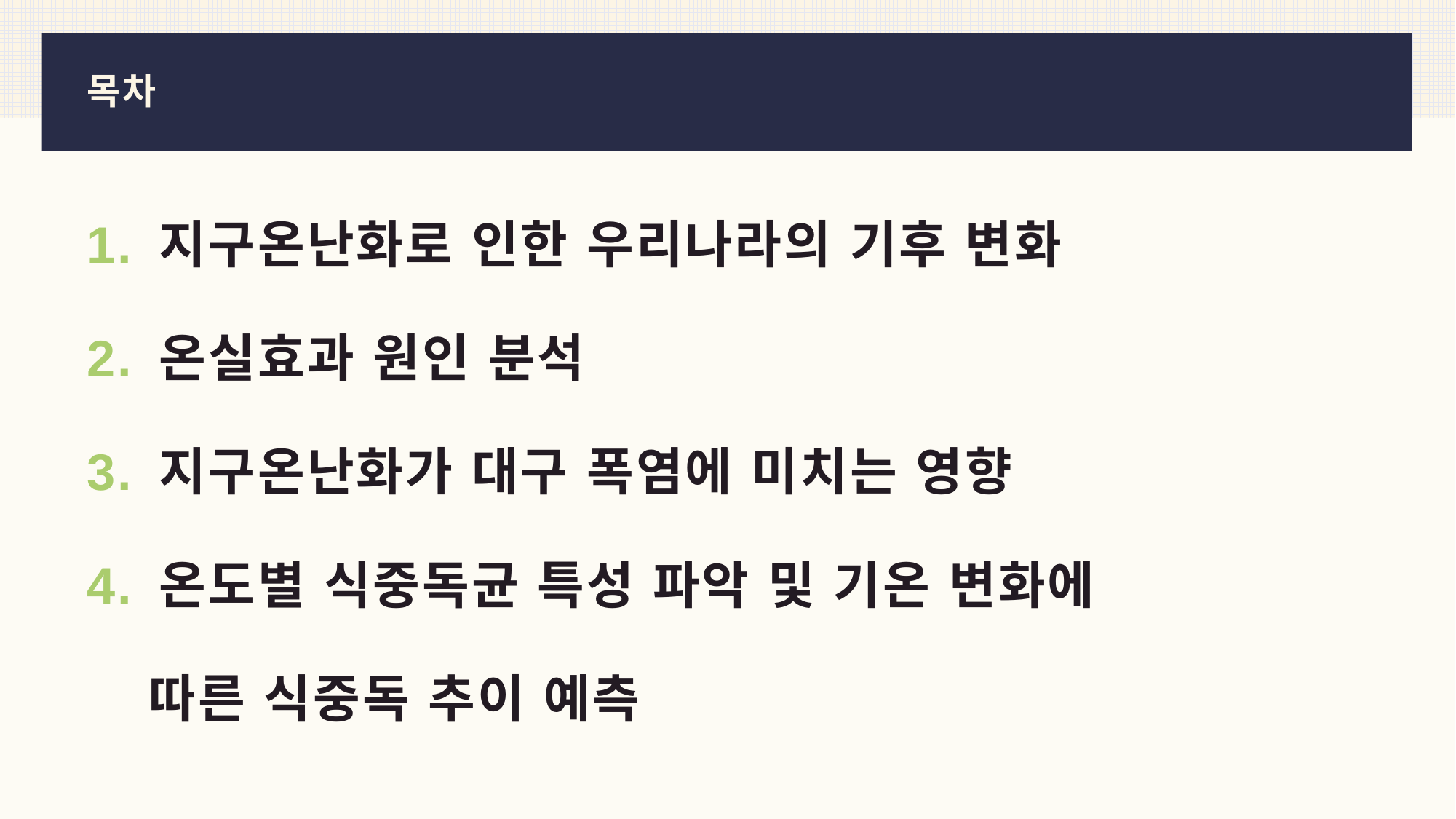

# 목차
 지구온난화로 인한 우리나라의 기후 변화
 온실효과 원인 분석
 지구온난화가 대구 폭염에 미치는 영향
 온도별 식중독균 특성 파악 및 기온 변화에
   따른 식중독 추이 예측